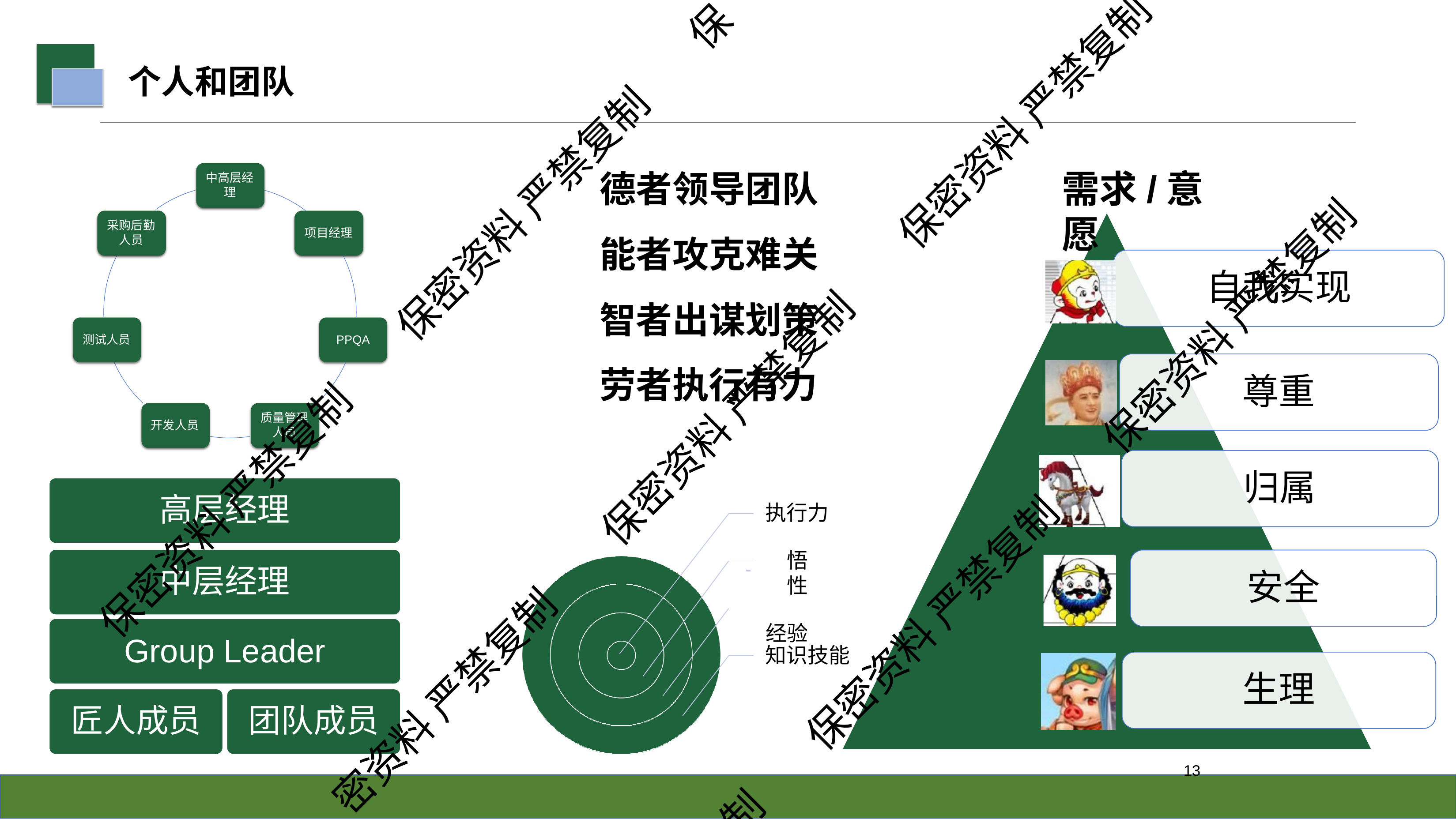

保
个人和团队
保密资料 严禁复制
# 德者领导团队 能者攻克难关 智者出谋划策 劳者执行有力

需求/意愿
中高层经 理

保密资料 严禁复制

采购后勤 人员
项目经理

自我实现
保密资料 严禁复制

测试人员
PPQA

尊重
保密资料 严禁复制

质量管理 人员
开发人员

归属

保密资料 严禁复制
高层经理
中层经理
Group Leader
匠人成员	团队成员
执行力

 	 悟性
经验

安全
保密资料 严禁复制

知识技能

生理
密资料 严禁复制

13
制